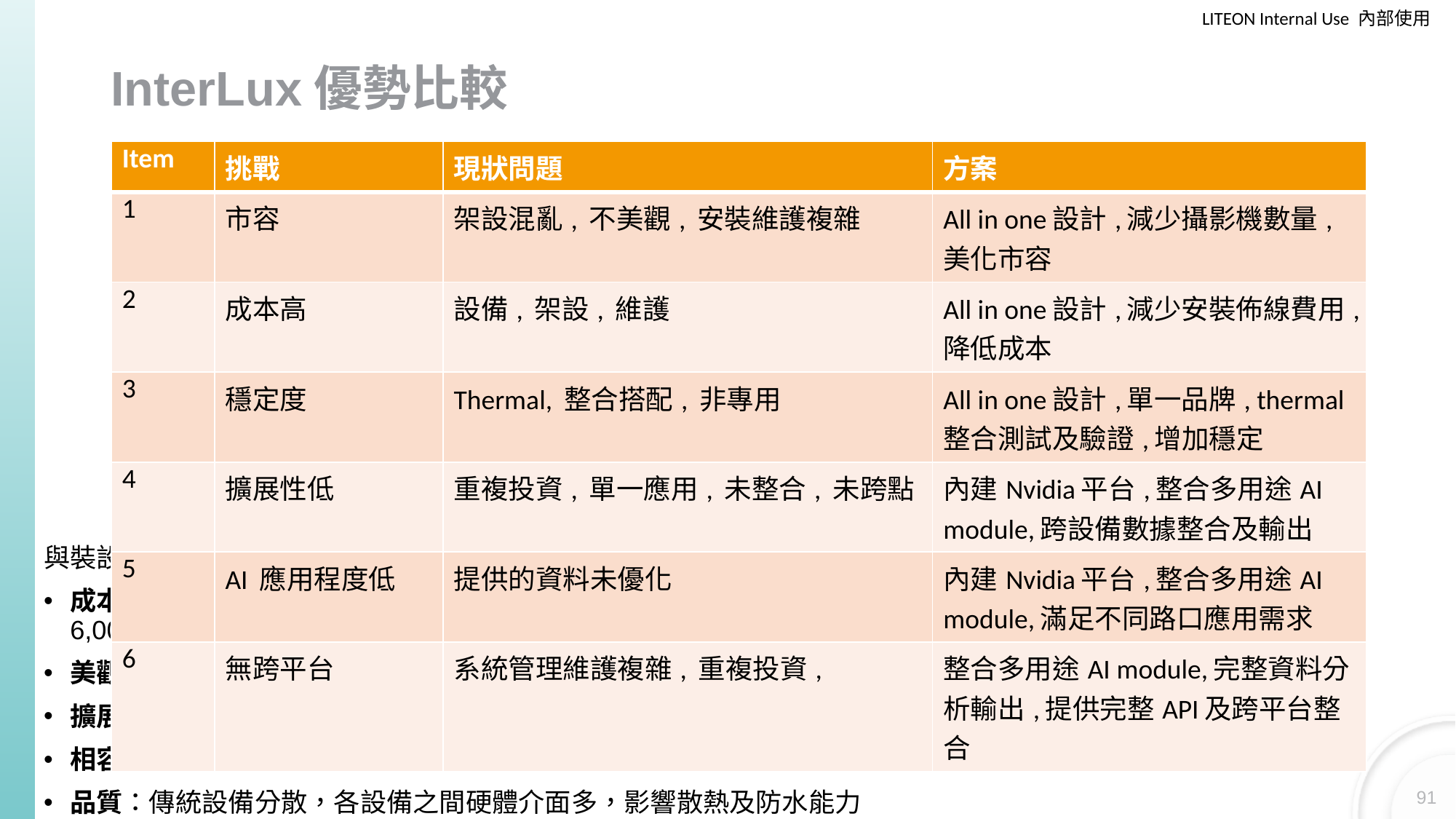

# InterLux優勢比較
| Item | 挑戰 | 現狀問題 | 方案 |
| --- | --- | --- | --- |
| 1 | 市容 | 架設混亂, 不美觀, 安裝維護複雜 | All in one設計,減少攝影機數量,美化市容 |
| 2 | 成本高 | 設備, 架設, 維護 | All in one設計,減少安裝佈線費用,降低成本 |
| 3 | 穩定度 | Thermal, 整合搭配, 非專用 | All in one設計,單一品牌, thermal整合測試及驗證,增加穩定 |
| 4 | 擴展性低 | 重複投資, 單一應用, 未整合, 未跨點 | 內建Nvidia平台,整合多用途AI module,跨設備數據整合及輸出 |
| 5 | AI 應用程度低 | 提供的資料未優化 | 內建Nvidia平台,整合多用途AI module,滿足不同路口應用需求 |
| 6 | 無跨平台 | 系統管理維護複雜, 重複投資, | 整合多用途AI module,完整資料分析輸出,提供完整API及跨平台整合 |

與裝設傳統攝影機進行路口監控對比
成本優勢：傳統一個十字路口的設備架設佈建成本約154,000元，包括4支攝影機（每支攝影機約6,000元）+2件IPC（每台IPC需30,000元） 且開挖馬路及拉電拉線費須另計，每10公尺約為30萬。
美觀：傳統單一路口須設置4支攝影機及2件IPC，大幅改變路口樣貌，容易引起民眾的關心。
擴展性：傳統功能內容擴展性不佳，一般僅能提供單一功能。若需新功能須再裝設新設備。
相容性：傳統系統與其他設備相容性不佳，造成資訊整合困難、應用難以擴大
品質：傳統設備分散，各設備之間硬體介面多，影響散熱及防水能力
91